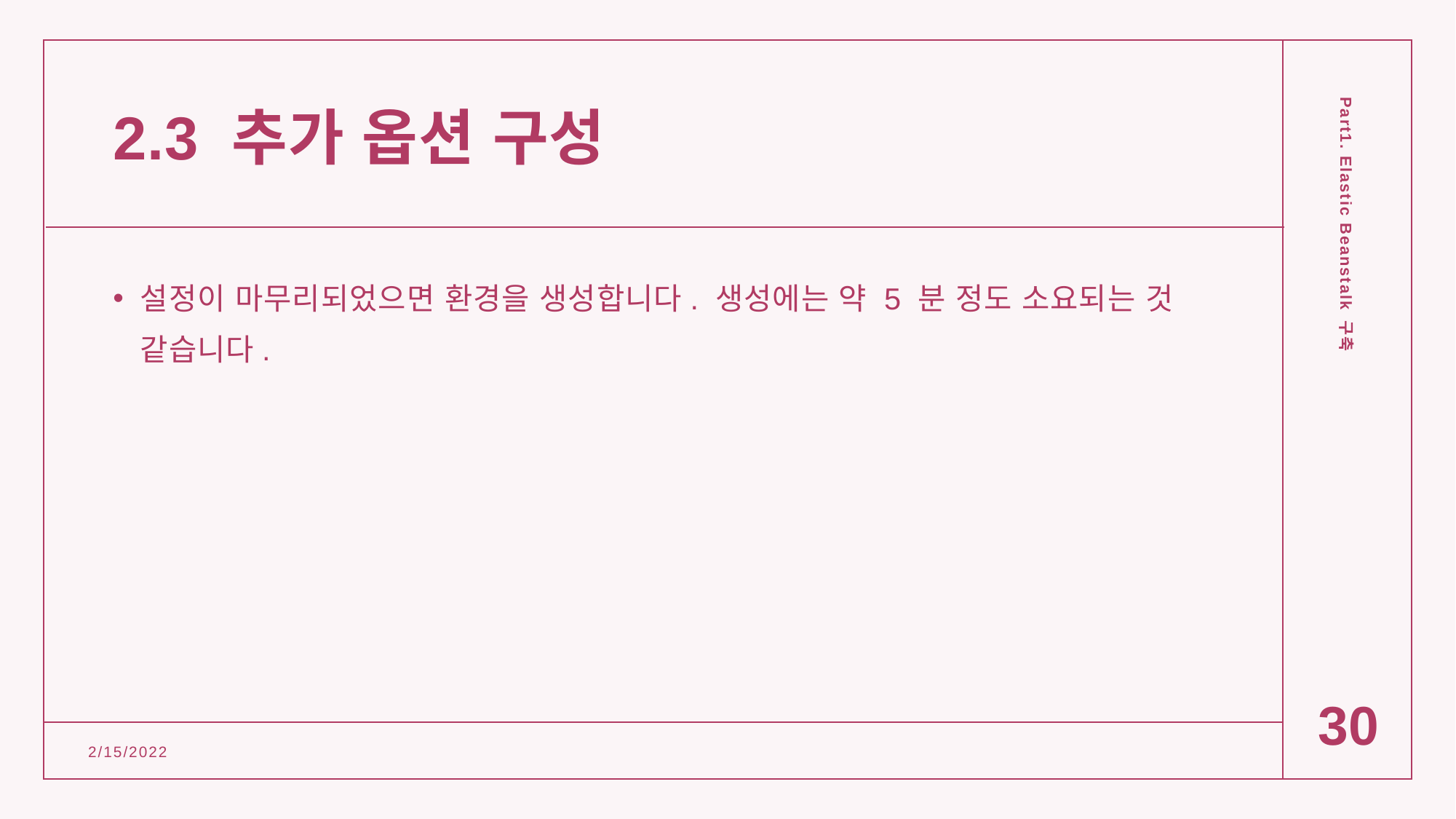

# 2.3 추가 옵션 구성
설정이 마무리되었으면 환경을 생성합니다. 생성에는 약 5 분 정도 소요되는 것 같습니다.
Part1. Elastic Beanstalk 구축
30
2/15/2022